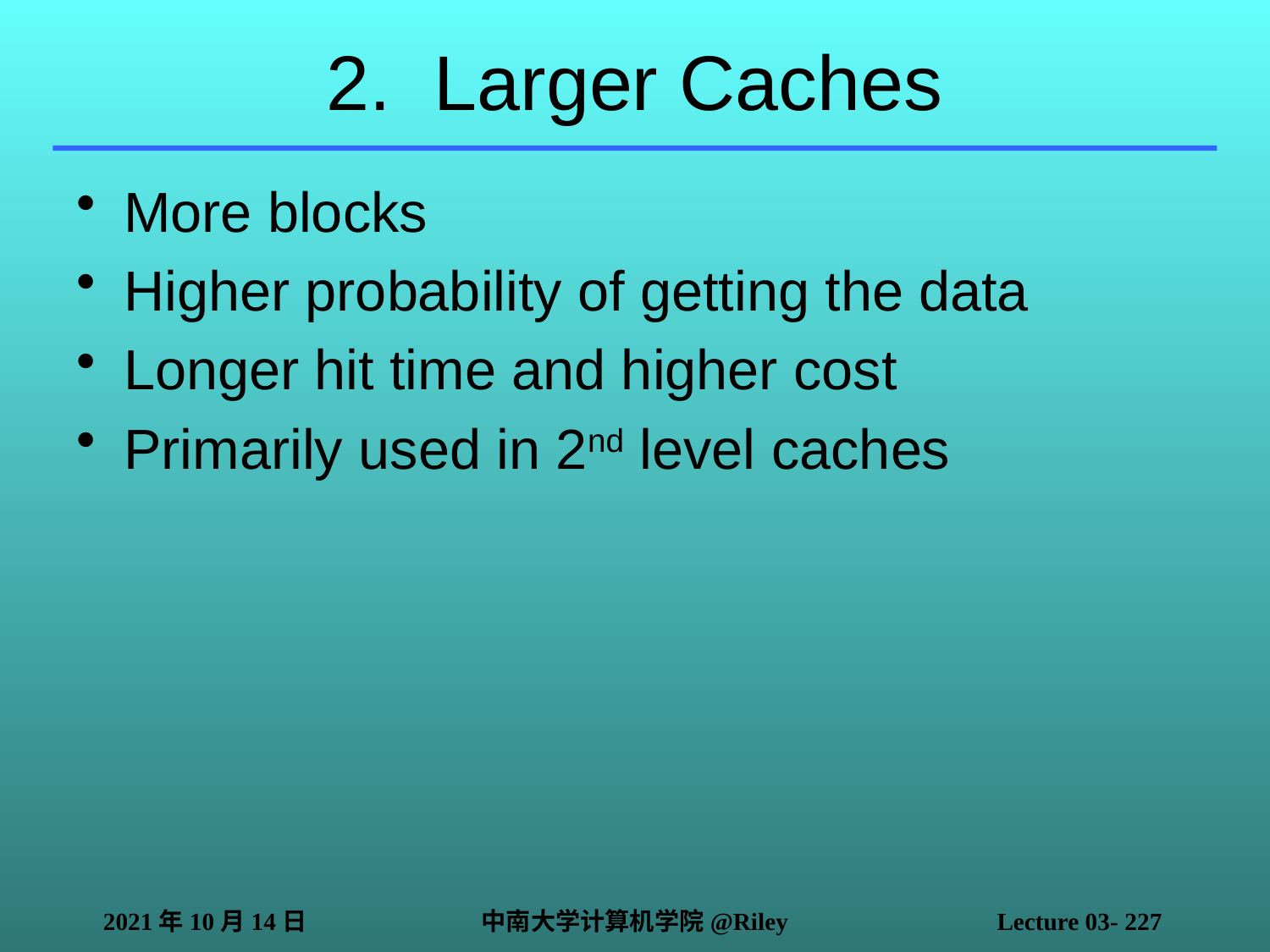

# 2.  Larger Caches

More blocks
Higher probability of getting the data
Longer hit time and higher cost
Primarily used in 2nd level caches
2021年10月14日
中南大学计算机学院@Riley
Lecture 03- 227